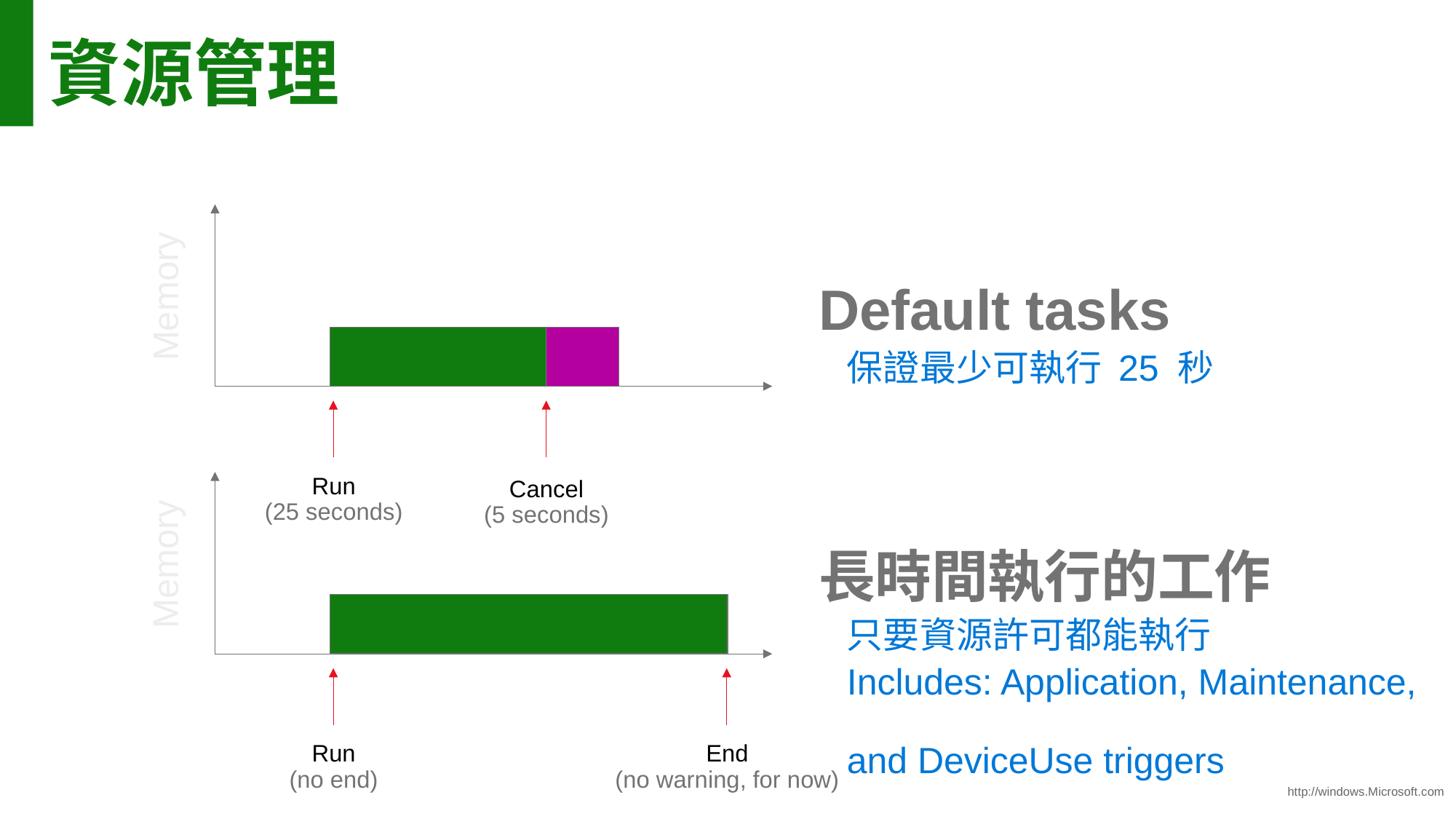

# 資源管理
Memory

Run
(25 seconds)
Cancel
(5 seconds)
Default tasks
保證最少可執行 25 秒
Memory
長時間執行的工作
只要資源許可都能執行
Includes: Application, Maintenance,
and DeviceUse triggers

Run
(no end)
End
(no warning, for now)